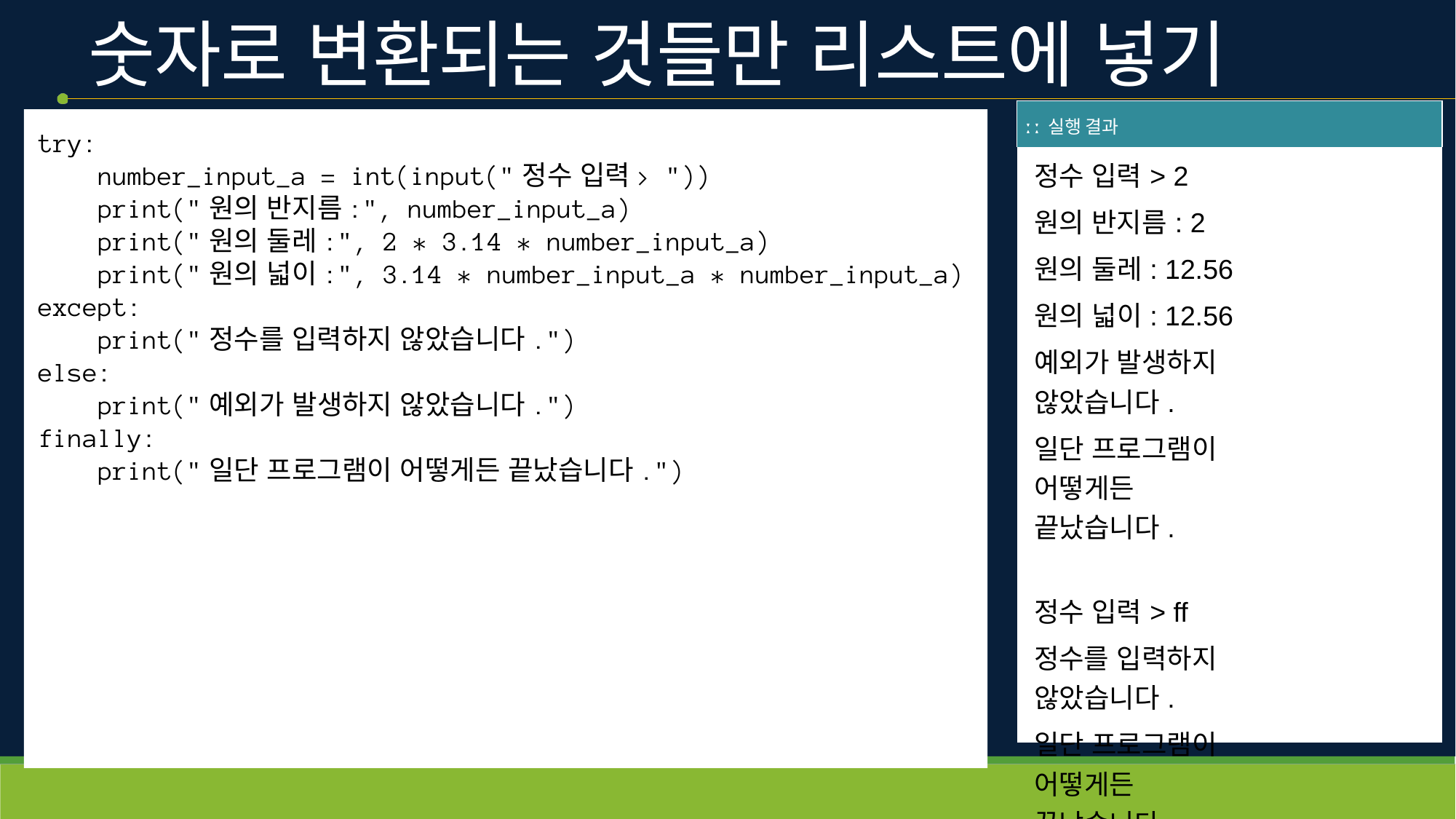

# 숫자로 변환되는 것들만 리스트에 넣기

| ː ː 실행 결과 |
| --- |
| 정수 입력> 2 원의 반지름: 2 원의 둘레: 12.56 원의 넓이: 12.56 예외가 발생하지 않았습니다. 일단 프로그램이 어떻게든 끝났습니다. 정수 입력> ff 정수를 입력하지 않았습니다. 일단 프로그램이 어떻게든 끝났습니다. |
try:
    number_input_a = int(input("정수 입력> "))
    print("원의 반지름:", number_input_a)
    print("원의 둘레:", 2 * 3.14 * number_input_a)
    print("원의 넓이:", 3.14 * number_input_a * number_input_a)
except:
    print("정수를 입력하지 않았습니다.")
else:
    print("예외가 발생하지 않았습니다.")
finally:
    print("일단 프로그램이 어떻게든 끝났습니다.")